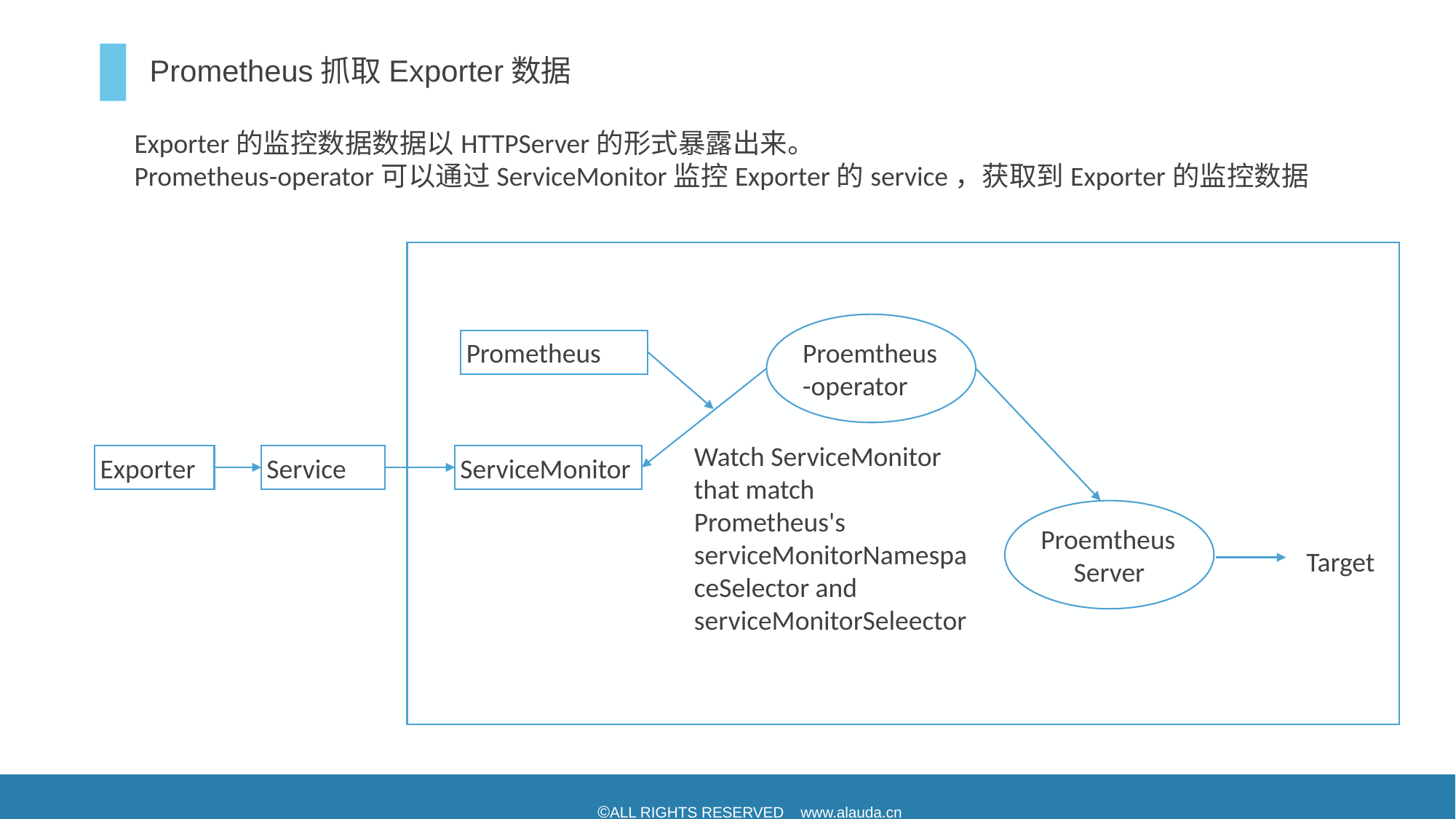

# Prometheus抓取Exporter数据
Exporter的监控数据数据以HTTPServer的形式暴露出来。
Prometheus-operator可以通过ServiceMonitor监控Exporter的service，获取到Exporter的监控数据

Proemtheus-operator
Prometheus

Watch ServiceMonitor that match Prometheus's serviceMonitorNamespaceSelector and serviceMonitorSeleector
Service
ServiceMonitor
Exporter
Proemtheus
Server
Target